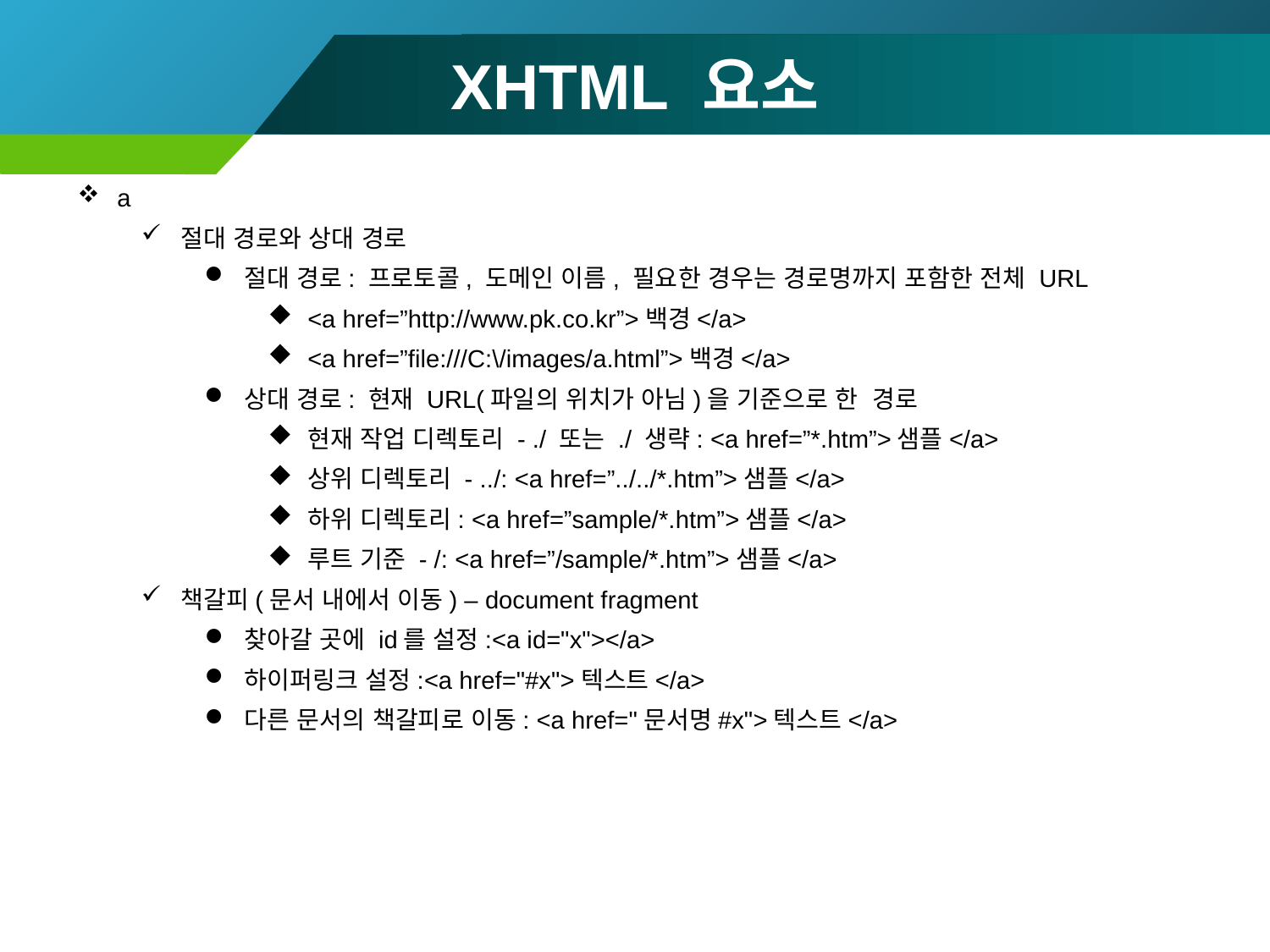

# XHTML 요소
a
절대 경로와 상대 경로
절대 경로: 프로토콜, 도메인 이름, 필요한 경우는 경로명까지 포함한 전체 URL
<a href=”http://www.pk.co.kr”>백경</a>
<a href=”file:///C:\/images/a.html”>백경</a>
상대 경로: 현재 URL(파일의 위치가 아님)을 기준으로 한  경로
현재 작업 디렉토리 - ./ 또는 ./ 생략: <a href=”*.htm”>샘플</a>
상위 디렉토리 - ../: <a href=”../../*.htm”>샘플</a>
하위 디렉토리: <a href=”sample/*.htm”>샘플</a>
루트 기준 - /: <a href=”/sample/*.htm”>샘플</a>
책갈피(문서 내에서 이동) – document fragment
찾아갈 곳에 id를 설정:<a id="x"></a>
하이퍼링크 설정:<a href="#x">텍스트</a>
다른 문서의 책갈피로 이동: <a href="문서명#x">텍스트</a>
53